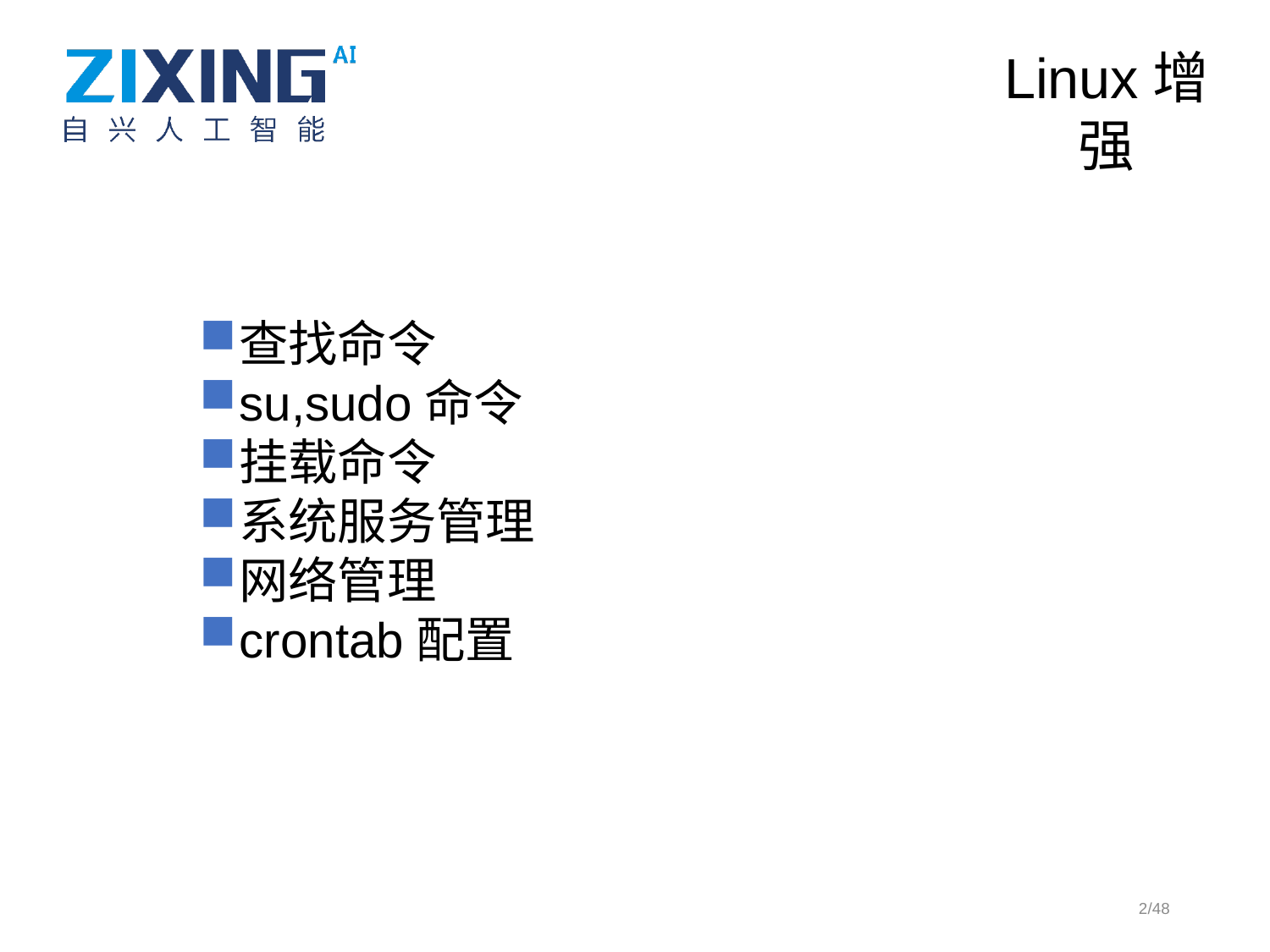

Linux增强
查找命令
su,sudo命令
挂载命令
系统服务管理
网络管理
crontab配置

2/48